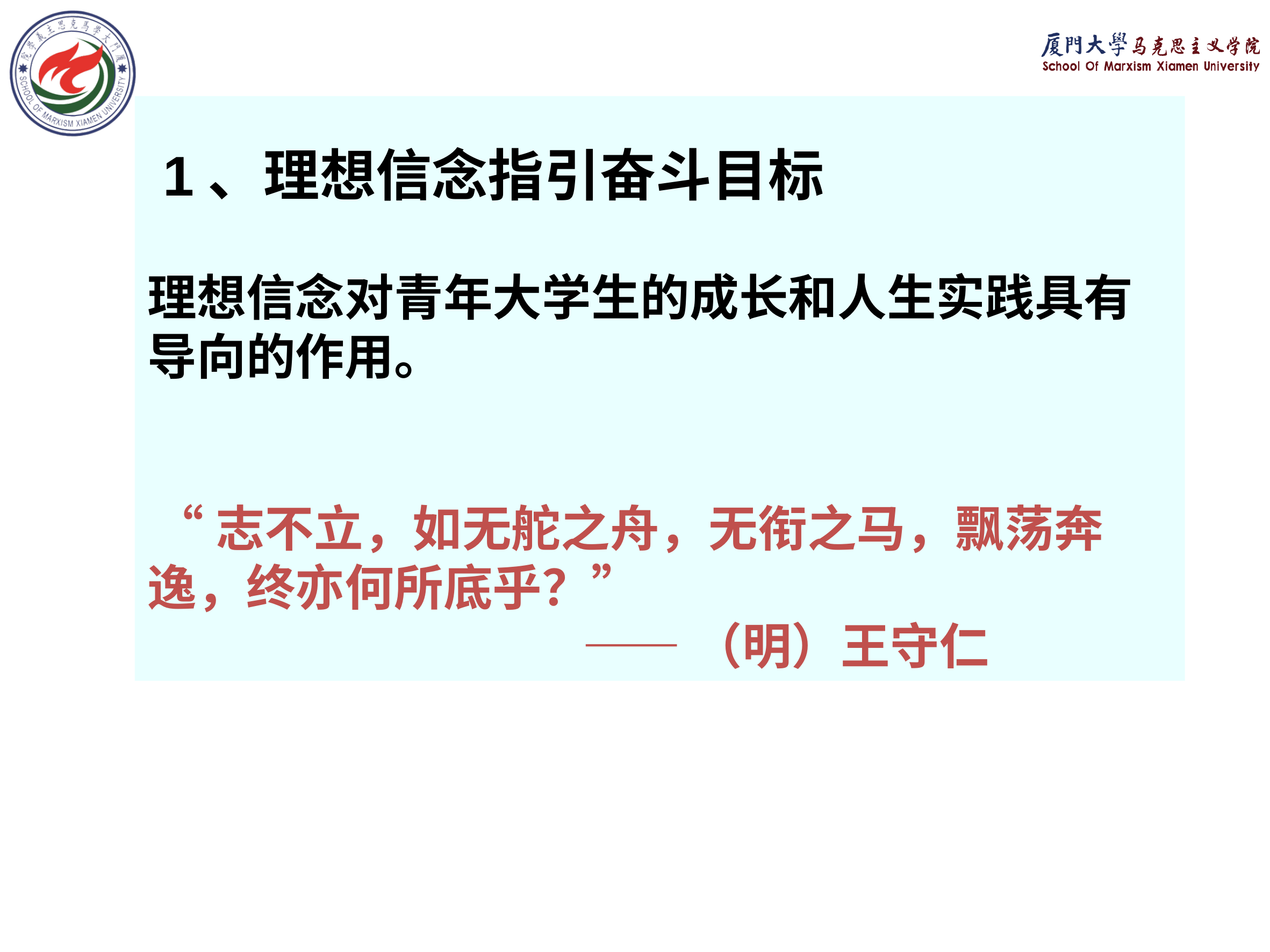

1、理想信念指引奋斗目标
理想信念对青年大学生的成长和人生实践具有导向的作用。

 “志不立，如无舵之舟，无衔之马，飘荡奔逸，终亦何所底乎？”
                                       ——（明）王守仁